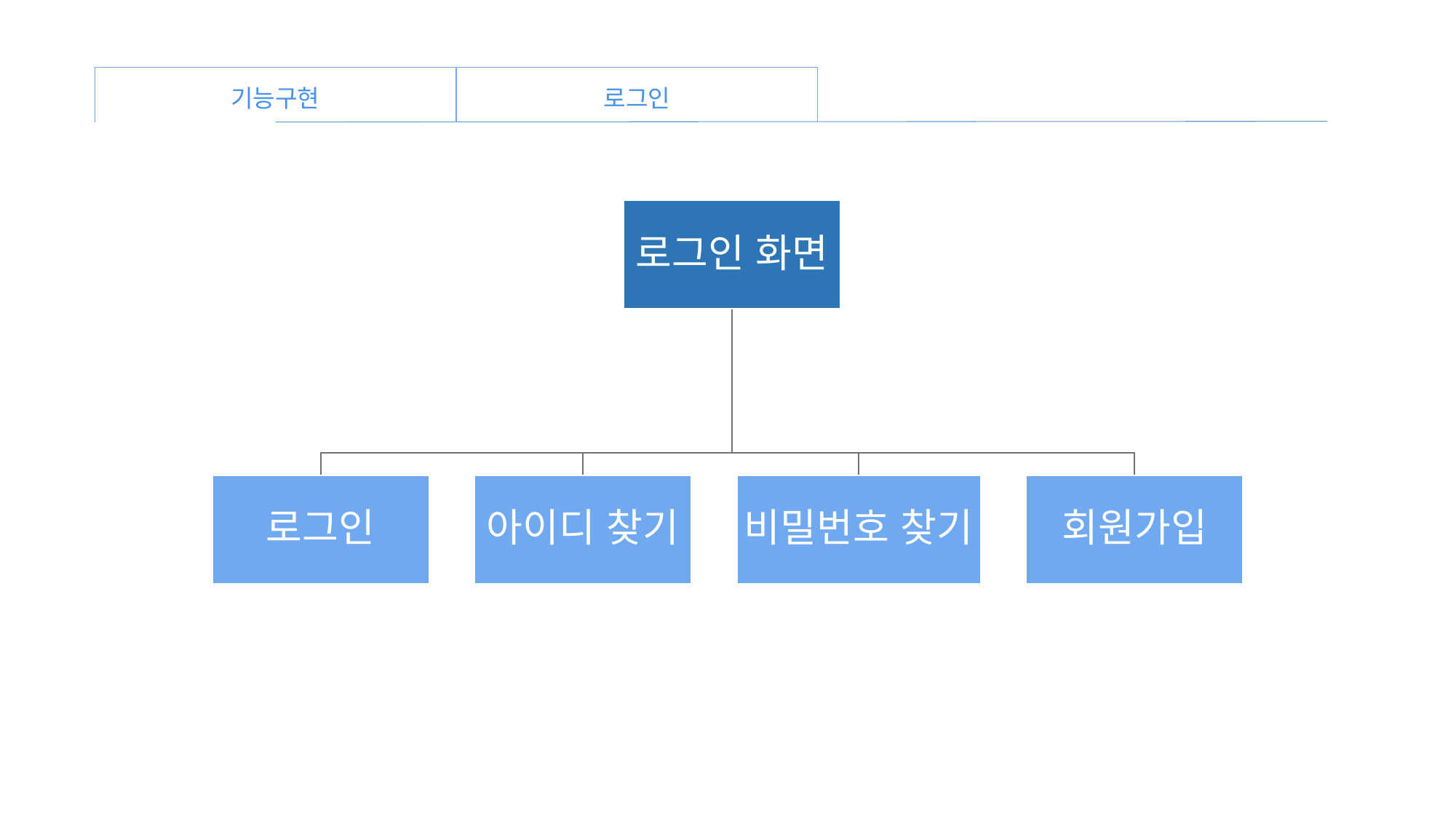

기능구현

로그인
로그인 화면
로그인
아이디 찾기
비밀번호 찾기
회원가입